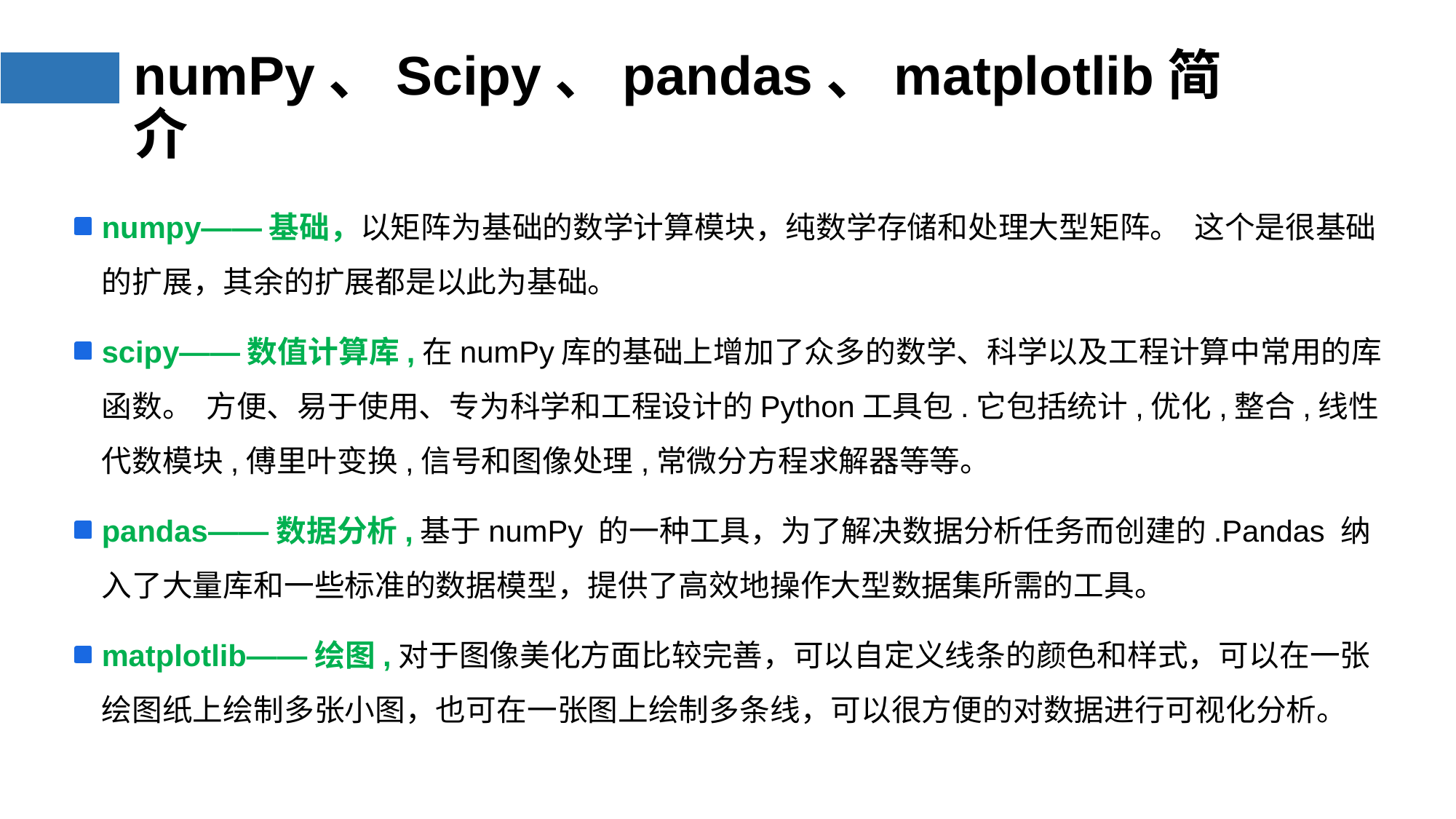

# numPy、Scipy、pandas、matplotlib简介
numpy——基础，以矩阵为基础的数学计算模块，纯数学存储和处理大型矩阵。  这个是很基础的扩展，其余的扩展都是以此为基础。
scipy——数值计算库,在numPy库的基础上增加了众多的数学、科学以及工程计算中常用的库函数。  方便、易于使用、专为科学和工程设计的Python工具包.它包括统计,优化,整合,线性代数模块,傅里叶变换,信号和图像处理,常微分方程求解器等等。
pandas——数据分析,基于numPy 的一种工具，为了解决数据分析任务而创建的.Pandas 纳入了大量库和一些标准的数据模型，提供了高效地操作大型数据集所需的工具。
matplotlib——绘图,对于图像美化方面比较完善，可以自定义线条的颜色和样式，可以在一张绘图纸上绘制多张小图，也可在一张图上绘制多条线，可以很方便的对数据进行可视化分析。